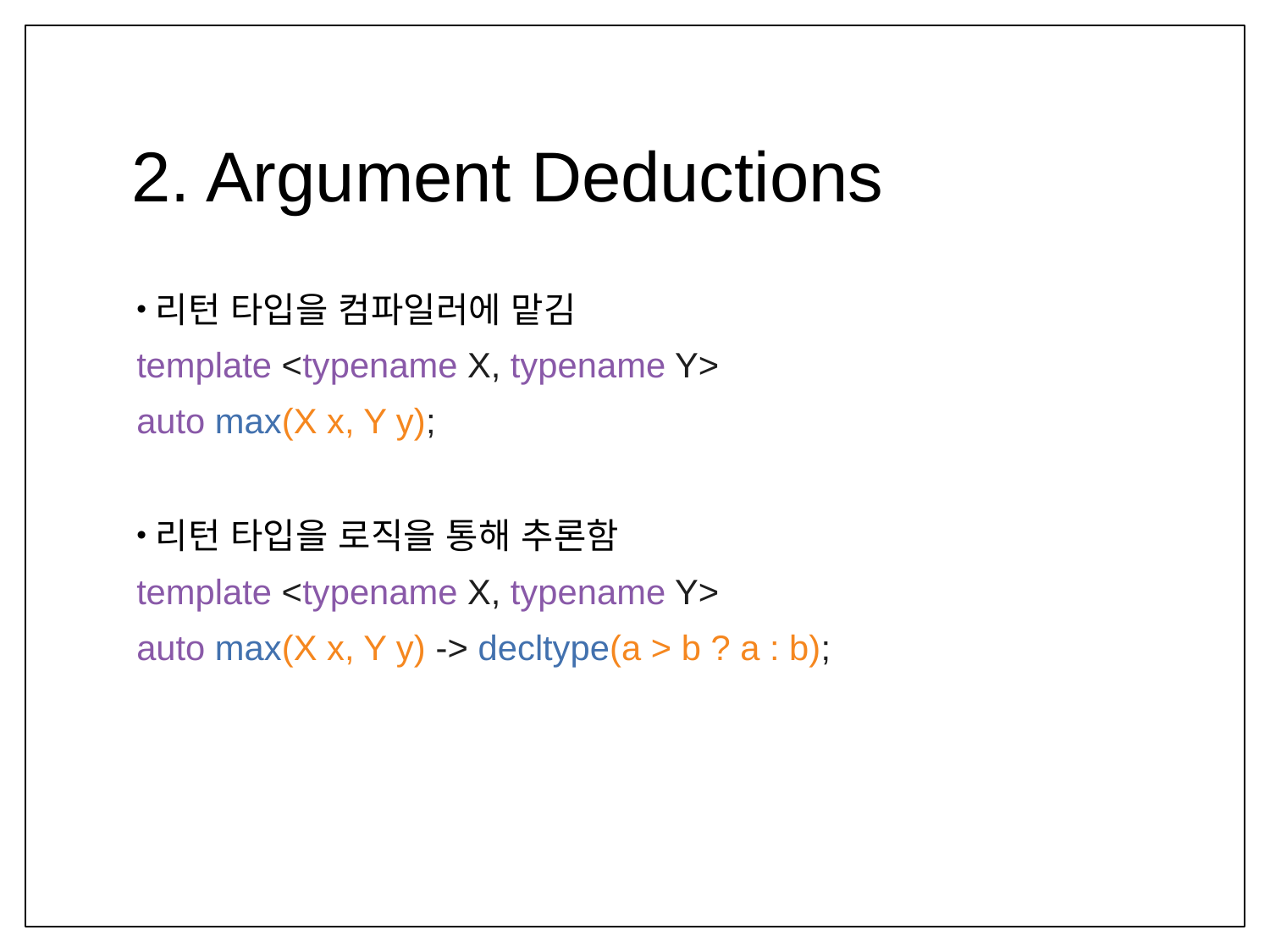

# 2. Argument Deductions
리턴 타입을 컴파일러에 맡김
template <typename X, typename Y>
auto max(X x, Y y);

리턴 타입을 로직을 통해 추론함
template <typename X, typename Y>
auto max(X x, Y y) -> decltype(a > b ? a : b);